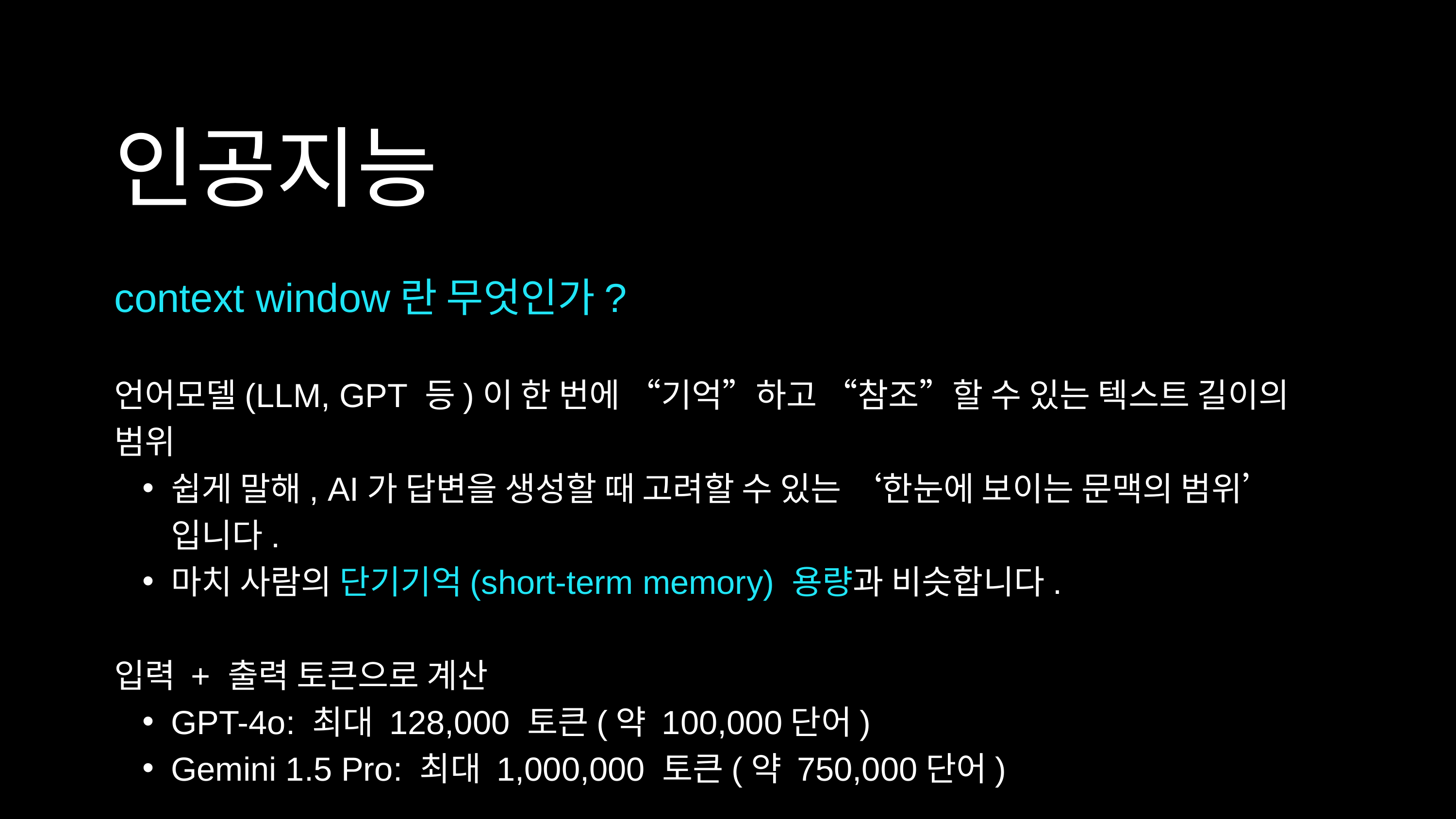

인공지능
context window란 무엇인가?

언어모델(LLM, GPT 등)이 한 번에 “기억”하고 “참조”할 수 있는 텍스트 길이의 범위
쉽게 말해, AI가 답변을 생성할 때 고려할 수 있는 ‘한눈에 보이는 문맥의 범위’입니다.
마치 사람의 단기기억(short-term memory) 용량과 비슷합니다.

입력 + 출력 토큰으로 계산
GPT-4o: 최대 128,000 토큰(약 100,000단어)
Gemini 1.5 Pro: 최대 1,000,000 토큰(약 750,000단어)